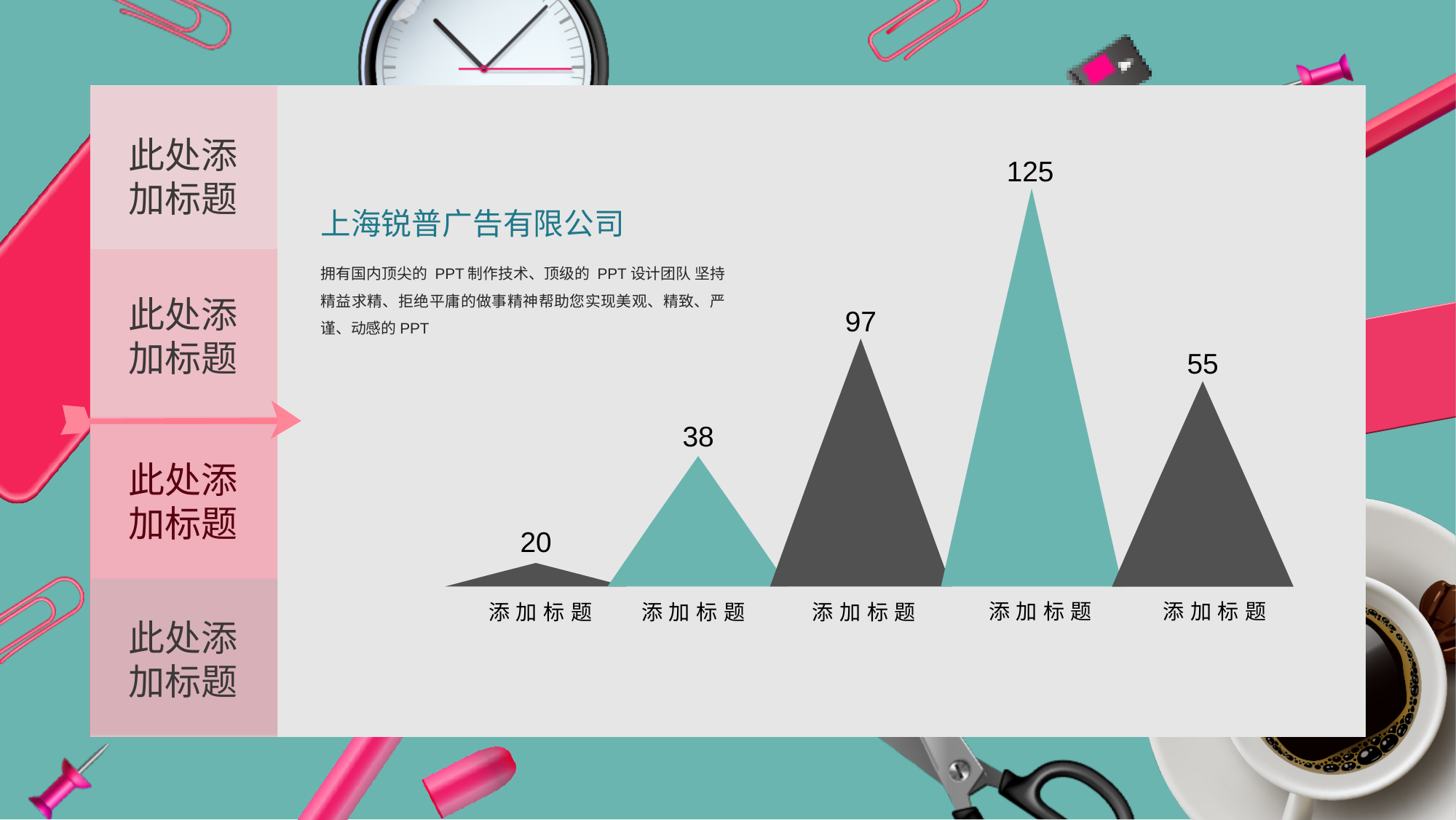

此处添
加标题

此处添
加标题

此处添
加标题

此处添
加标题
125

添加标题
97

添加标题
55

添加标题
38

添加标题
20

添加标题
上海锐普广告有限公司
拥有国内顶尖的 PPT制作技术、顶级的 PPT设计团队 坚持精益求精、拒绝平庸的做事精神帮助您实现美观、精致、严谨、动感的PPT